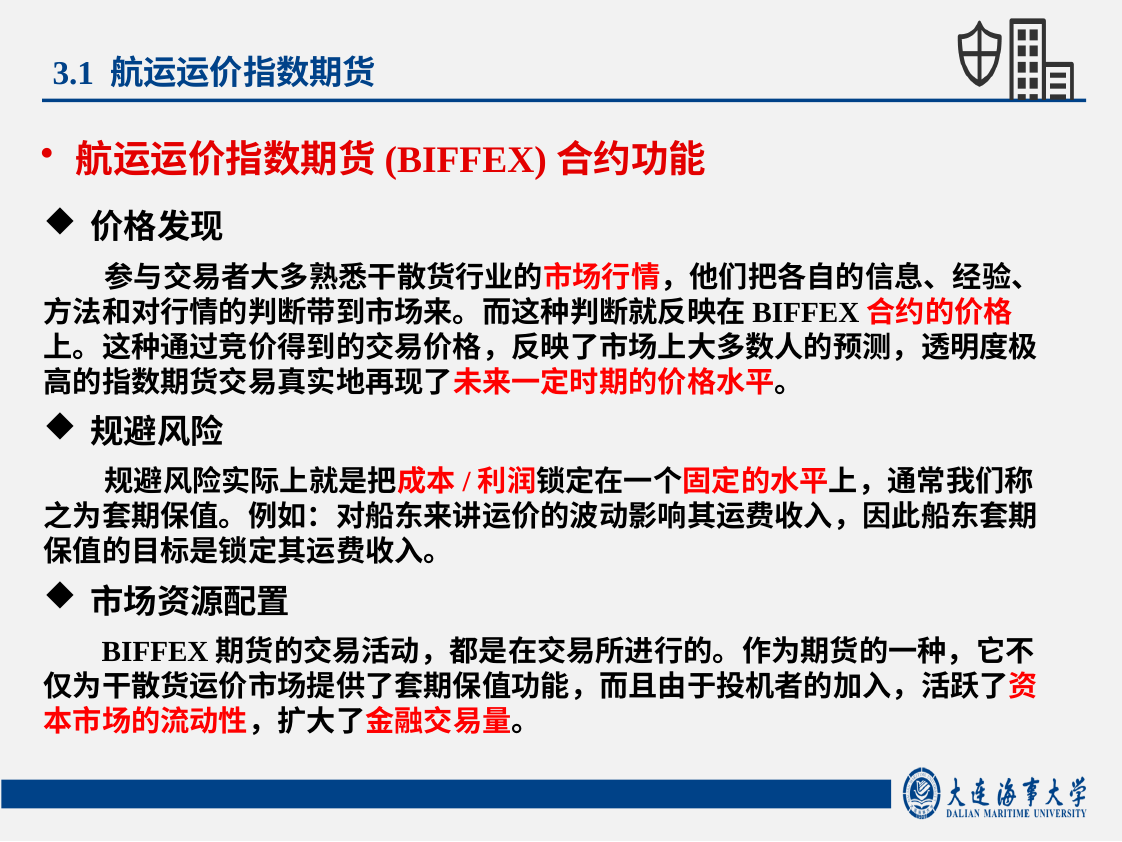

3.1 航运运价指数期货
航运运价指数期货(BIFFEX)合约功能
价格发现
        参与交易者大多熟悉干散货行业的市场行情，他们把各自的信息、经验、方法和对行情的判断带到市场来。而这种判断就反映在BIFFEX合约的价格上。这种通过竞价得到的交易价格，反映了市场上大多数人的预测，透明度极高的指数期货交易真实地再现了未来一定时期的价格水平。
规避风险
        规避风险实际上就是把成本/利润锁定在一个固定的水平上，通常我们称之为套期保值。例如：对船东来讲运价的波动影响其运费收入，因此船东套期保值的目标是锁定其运费收入。
市场资源配置
        BIFFEX期货的交易活动，都是在交易所进行的。作为期货的一种，它不仅为干散货运价市场提供了套期保值功能，而且由于投机者的加入，活跃了资本市场的流动性，扩大了金融交易量。